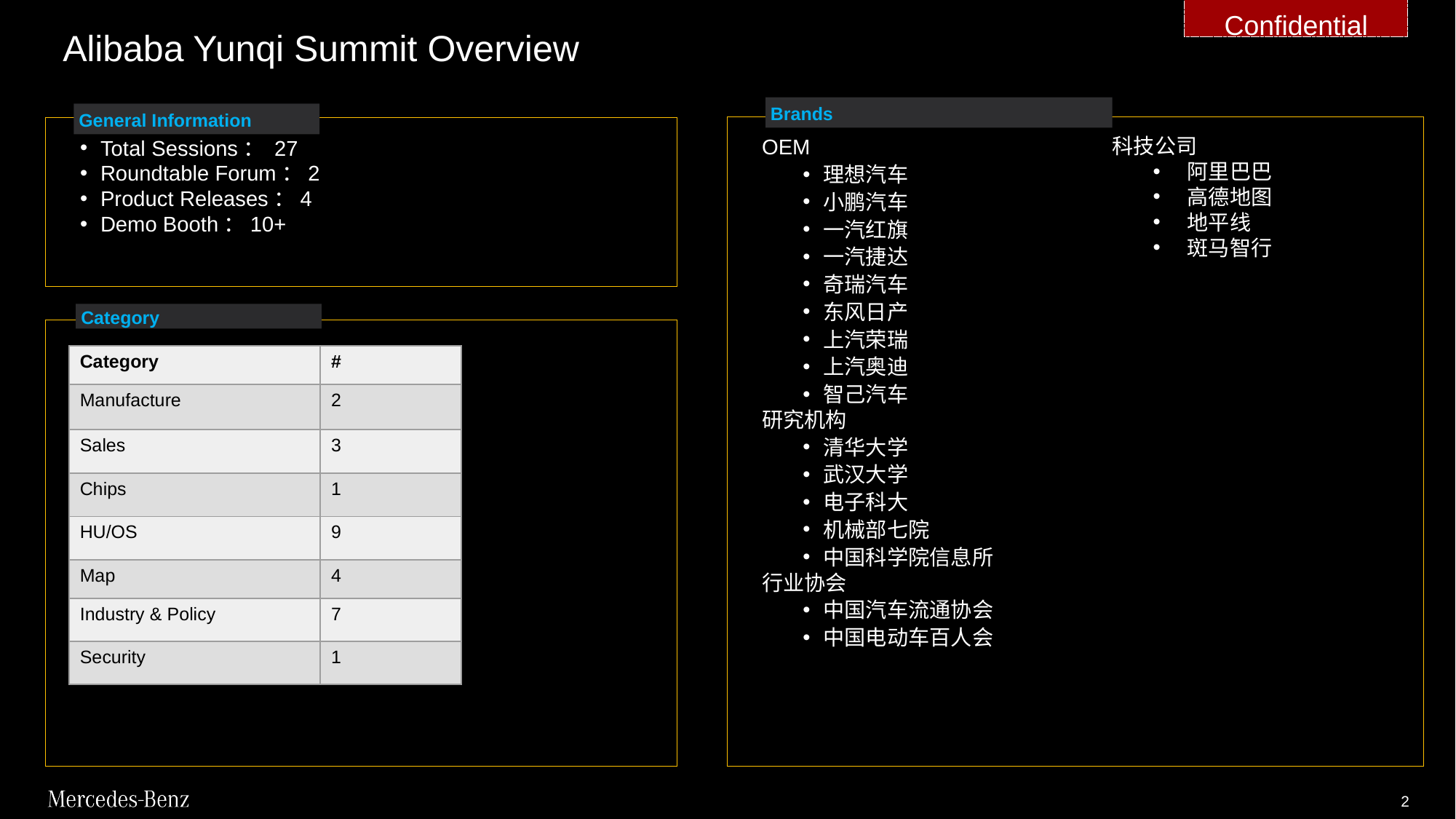

Confidential

Alibaba Yunqi Summit Overview
 Brands
 General Information
OEM
理想汽车
小鹏汽车
一汽红旗
一汽捷达
奇瑞汽车
东风日产
上汽荣瑞
上汽奥迪
智己汽车
研究机构
清华大学
武汉大学
电子科大
机械部七院
中国科学院信息所
行业协会
中国汽车流通协会
中国电动车百人会

Total Sessions： 27
Roundtable Forum：2
Product Releases：4
Demo Booth：10+

科技公司
阿里巴巴
高德地图
地平线
斑马智行

 Category

Live Alternative UI Concept under discussion
| Category | # |
| --- | --- |
| Manufacture | 2 |
| Sales | 3 |
| Chips | 1 |
| HU/OS | 9 |
| Map | 4 |
| Industry & Policy | 7 |
| Security | 1 |
2